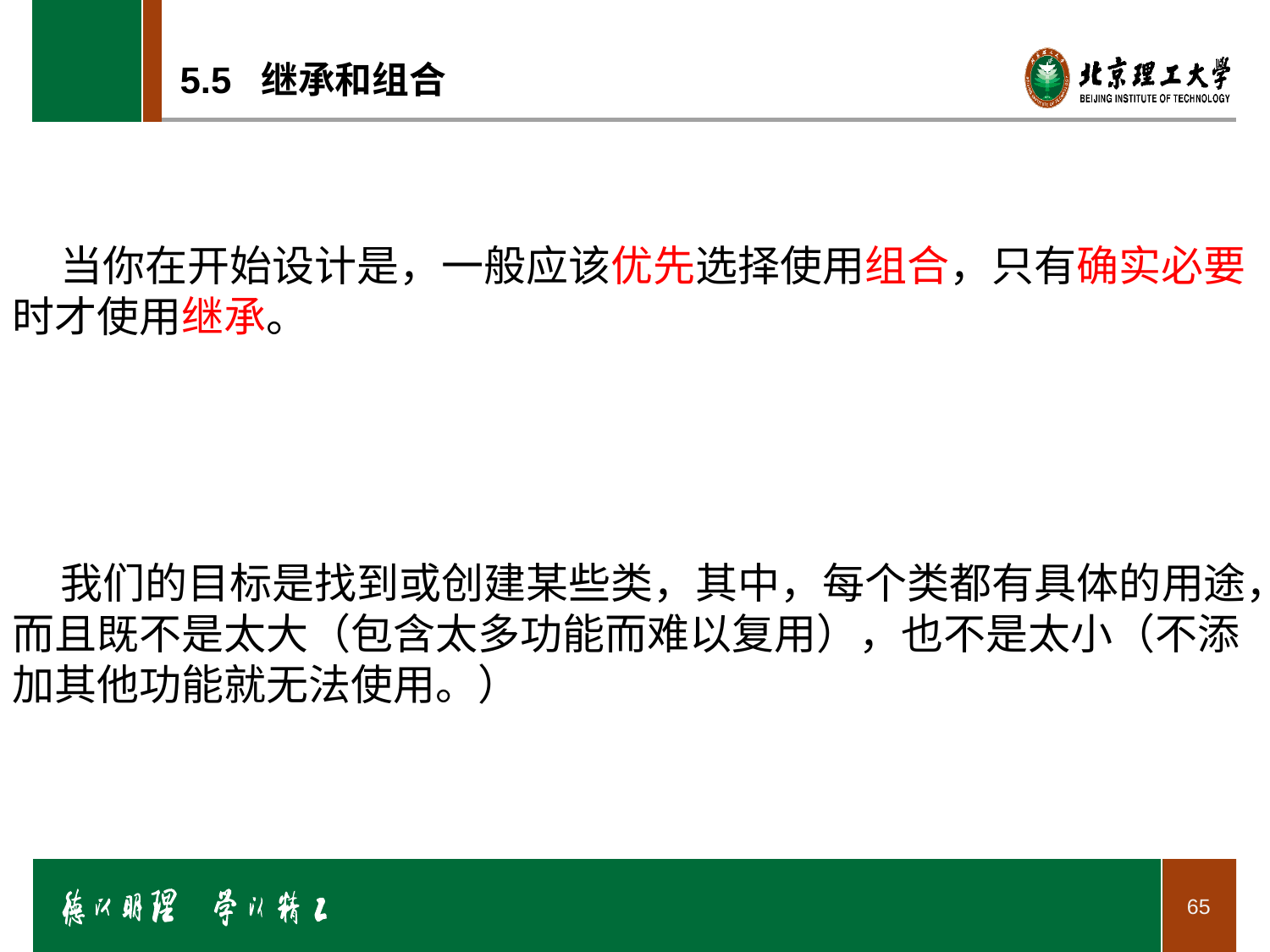

# 5.5  继承和组合
    当你在开始设计是，一般应该优先选择使用组合，只有确实必要时才使用继承。
    我们的目标是找到或创建某些类，其中，每个类都有具体的用途，而且既不是太大（包含太多功能而难以复用），也不是太小（不添加其他功能就无法使用。）